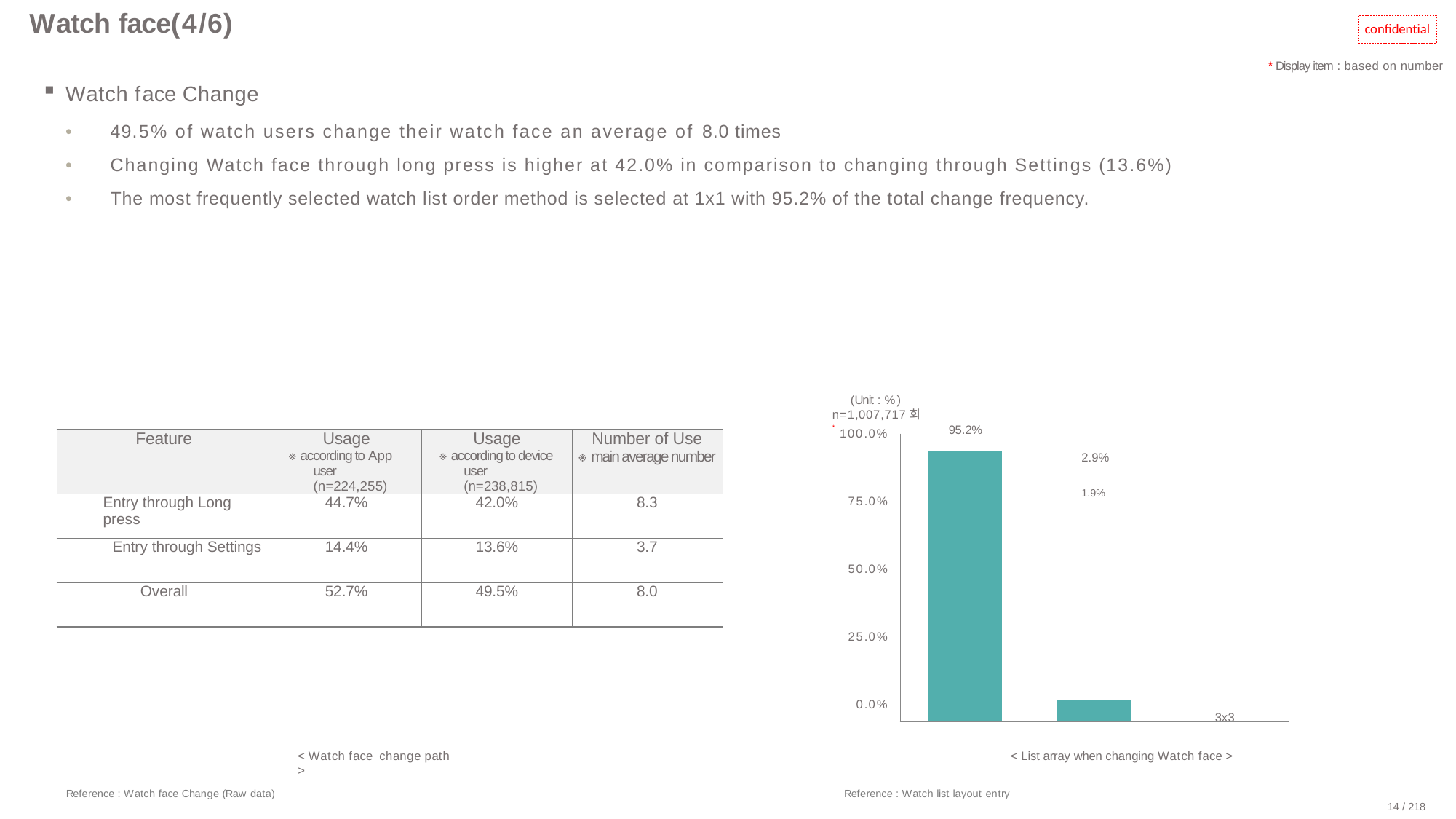

# Watch face(4/6)
confidential
*Display item : based on number

Watch face Change

•	49.5% of watch users change their watch face an average of 8.0 times

•	Changing Watch face through long press is higher at 42.0% in comparison to changing through Settings (13.6%)

•	The most frequently selected watch list order method is selected at 1x1 with 95.2% of the total change frequency.
(Unit : %) n=1,007,717회*
95.2%
100.0%
| Feature | Usage ※ according to App user (n=224,255) | Usage ※ according to device user (n=238,815) | Number of Use ※ main average number |
| --- | --- | --- | --- |
| Entry through Long press | 44.7% | 42.0% | 8.3 |
| Entry through Settings | 14.4% | 13.6% | 3.7 |
| Overall | 52.7% | 49.5% | 8.0 |
|  |  |  |  |  |
| --- | --- | --- | --- | --- |
|  |  | 2.9% 1.9% |  |  |
|  |  |  |  |  |
75.0%
50.0%
25.0%
0.0%
1x1
2x2
3x3
< Watch face  change path >
< List array when changing Watch face >
Reference : Watch face Change (Raw data)
Reference : Watch list layout entry
14 / 218